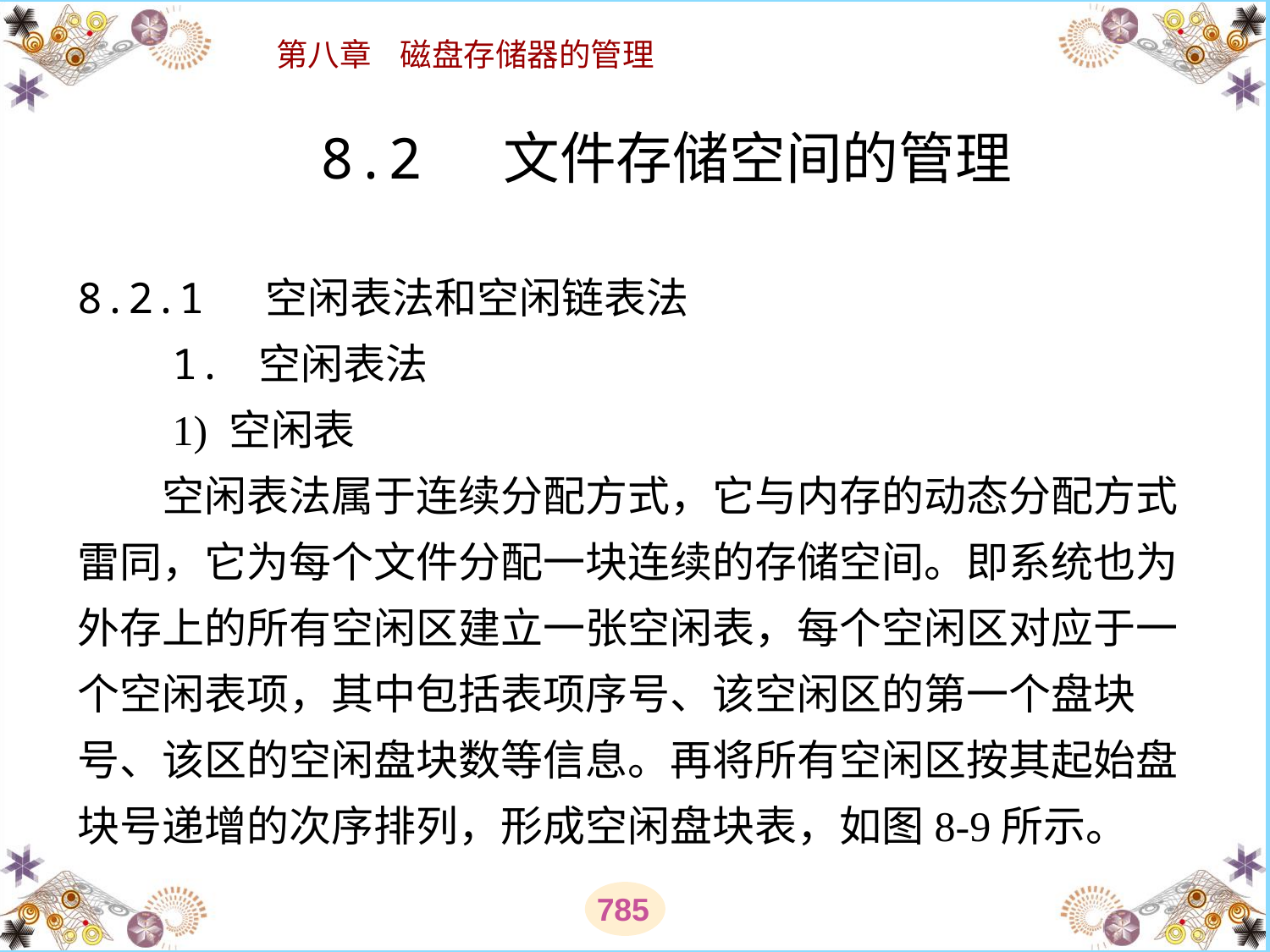

# 8.2  文件存储空间的管理 8.2.1  空闲表法和空闲链表法 　　1. 空闲表法 　　1) 空闲表 　　空闲表法属于连续分配方式，它与内存的动态分配方式雷同，它为每个文件分配一块连续的存储空间。即系统也为外存上的所有空闲区建立一张空闲表，每个空闲区对应于一个空闲表项，其中包括表项序号、该空闲区的第一个盘块号、该区的空闲盘块数等信息。再将所有空闲区按其起始盘块号递增的次序排列，形成空闲盘块表，如图8-9所示。